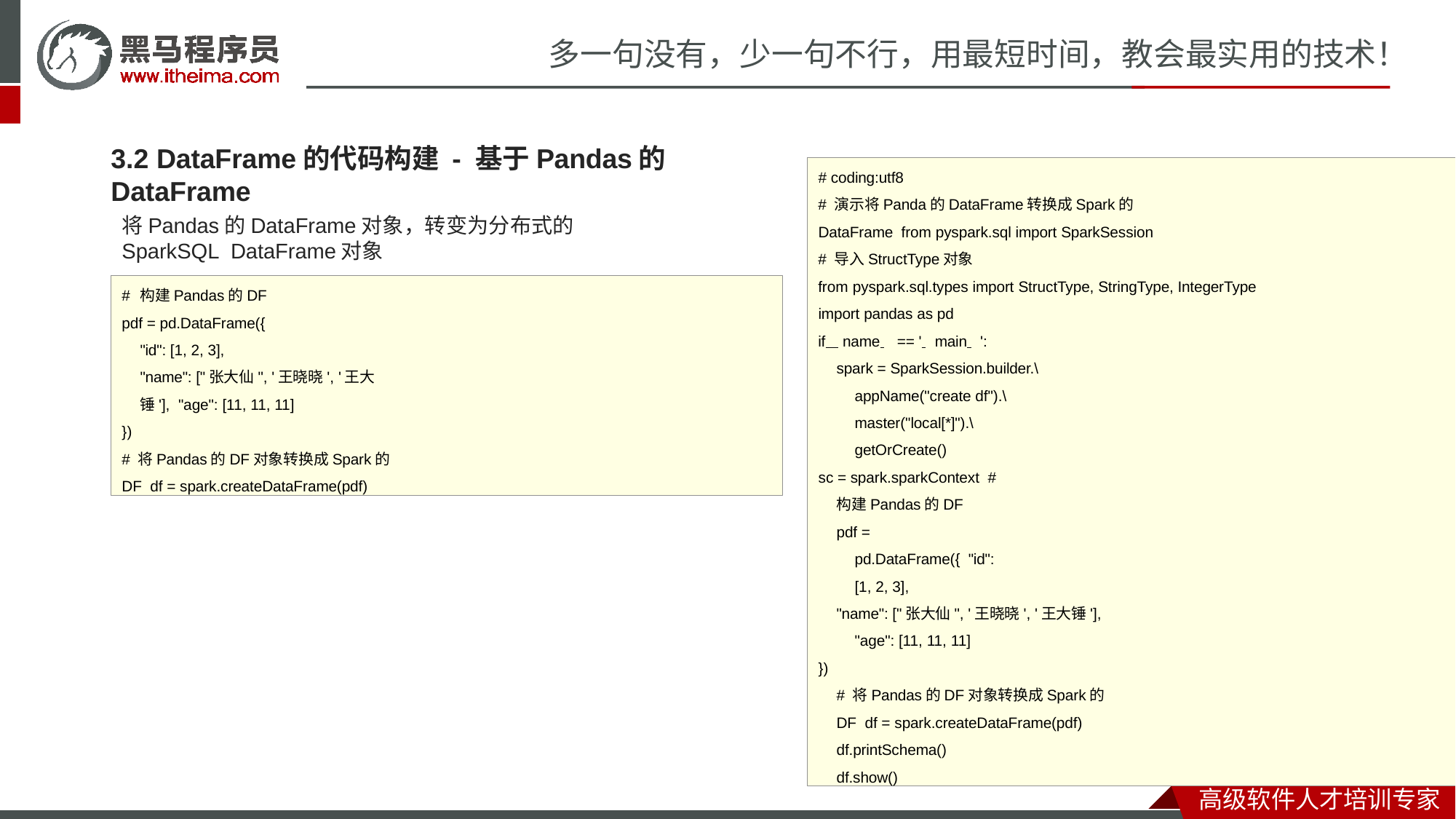

# 多一句没有，少一句不行，用最短时间，教会最实用的技术！

3.2 DataFrame的代码构建 - 基于Pandas的DataFrame
# coding:utf8
# 演示将Panda的DataFrame转换成Spark的DataFrame  from pyspark.sql import SparkSession
# 导入StructType对象
from pyspark.sql.types import StructType, StringType, IntegerType  import pandas as pd
if  name  == ' main ':
spark = SparkSession.builder.\  appName("create df").\  master("local[*]").\  getOrCreate()
sc = spark.sparkContext  # 构建Pandas的DF
pdf = pd.DataFrame({  "id": [1, 2, 3],
"name": ["张大仙", '王晓晓', '王大锤'],  "age": [11, 11, 11]
})
# 将Pandas的DF对象转换成Spark的DF  df = spark.createDataFrame(pdf)  df.printSchema()
df.show()
将Pandas的DataFrame对象，转变为分布式的SparkSQL  DataFrame对象
# 构建Pandas的DF  pdf = pd.DataFrame({
"id": [1, 2, 3],
"name": ["张大仙", '王晓晓', '王大锤'],  "age": [11, 11, 11]
})
# 将Pandas的DF对象转换成Spark的DF  df = spark.createDataFrame(pdf)
高级软件人才培训专家